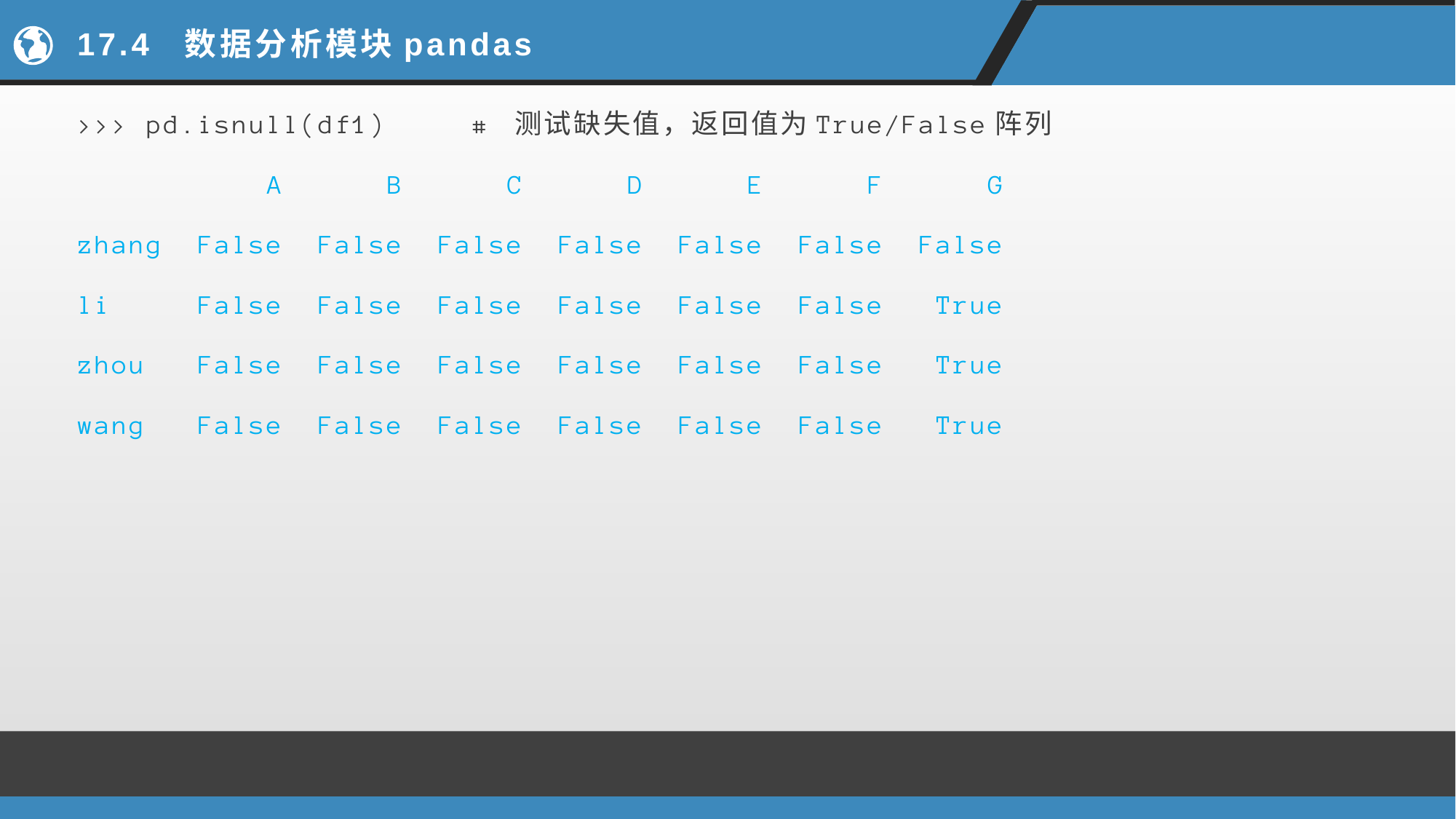

# 17.4  数据分析模块pandas

>>> pd.isnull(df1)     # 测试缺失值，返回值为True/False阵列
           A      B      C      D      E      F      G
zhang  False  False  False  False  False  False  False
li     False  False  False  False  False  False   True
zhou   False  False  False  False  False  False   True
wang   False  False  False  False  False  False   True